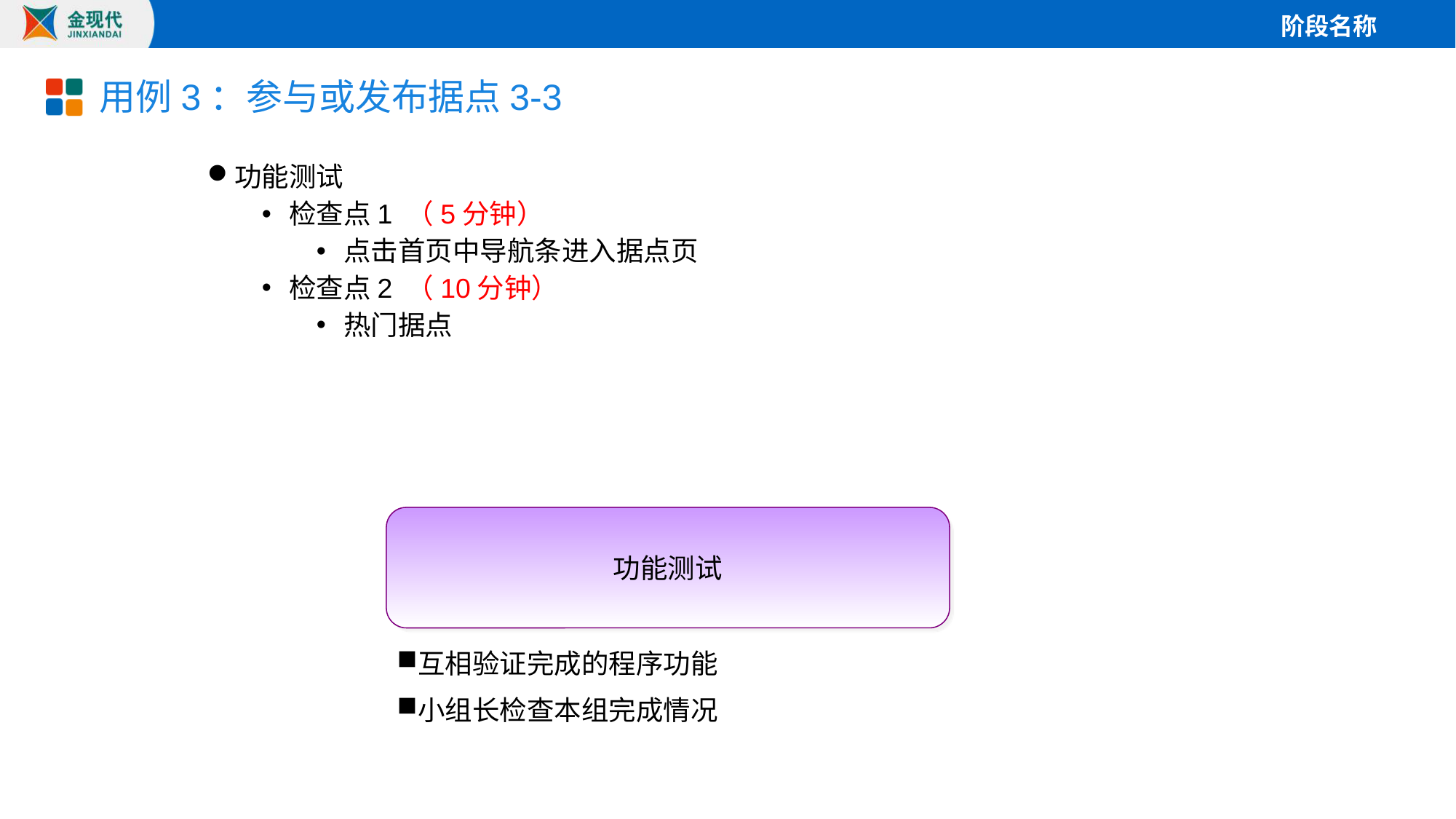

# 用例3：参与或发布据点3-3
功能测试
检查点1 （5分钟）
点击首页中导航条进入据点页
检查点2 （10分钟）
热门据点

功能测试
互相验证完成的程序功能
小组长检查本组完成情况